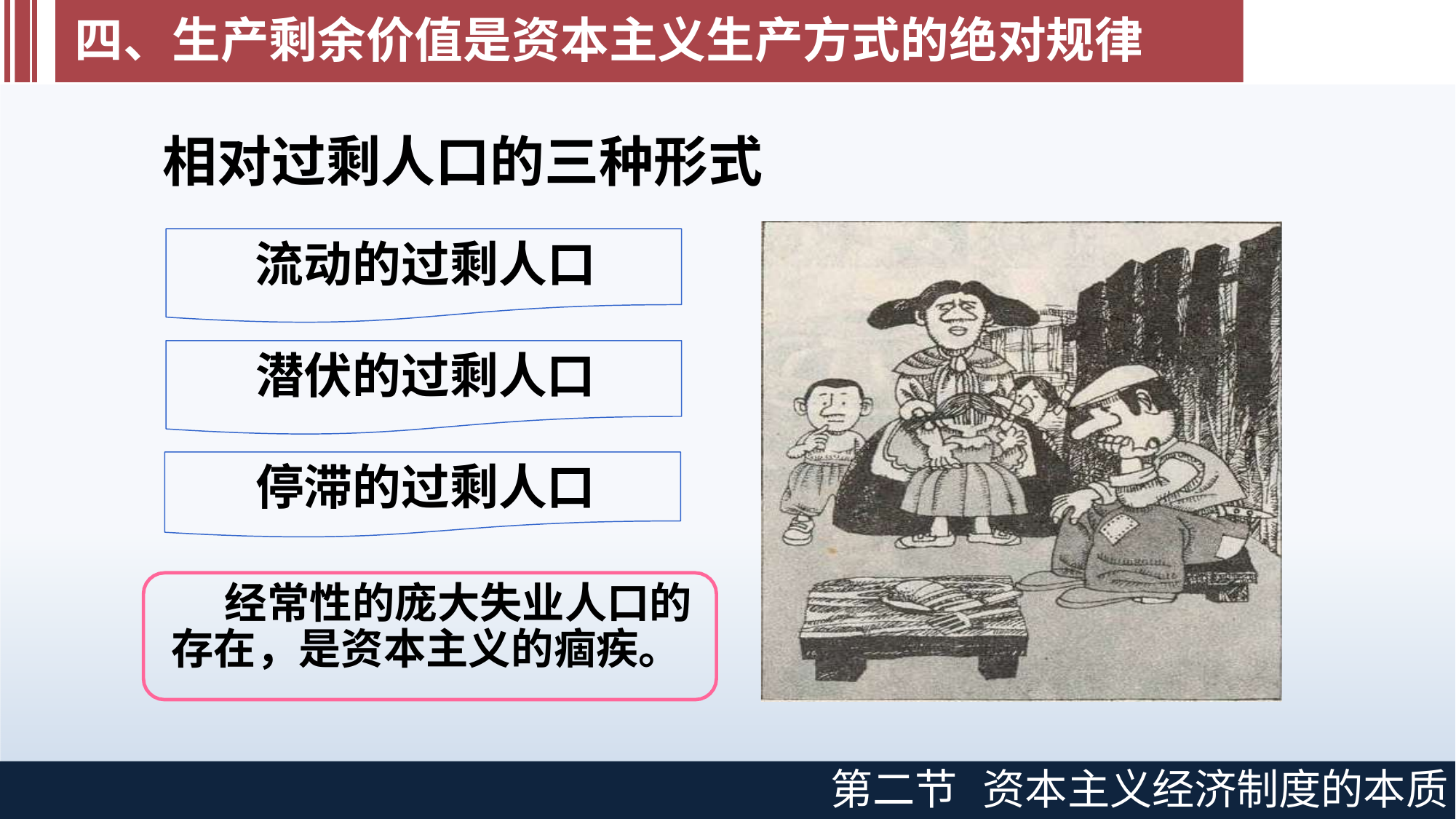

四、生产剩余价值是资本主义生产方式的绝对规律

# 相对过剩人口的三种形式

流动的过剩人口
潜伏的过剩人口
停滞的过剩人口

经常性的庞大失业人口的 存在，是资本主义的痼疾。

第二节
资本主义经济制度的本质